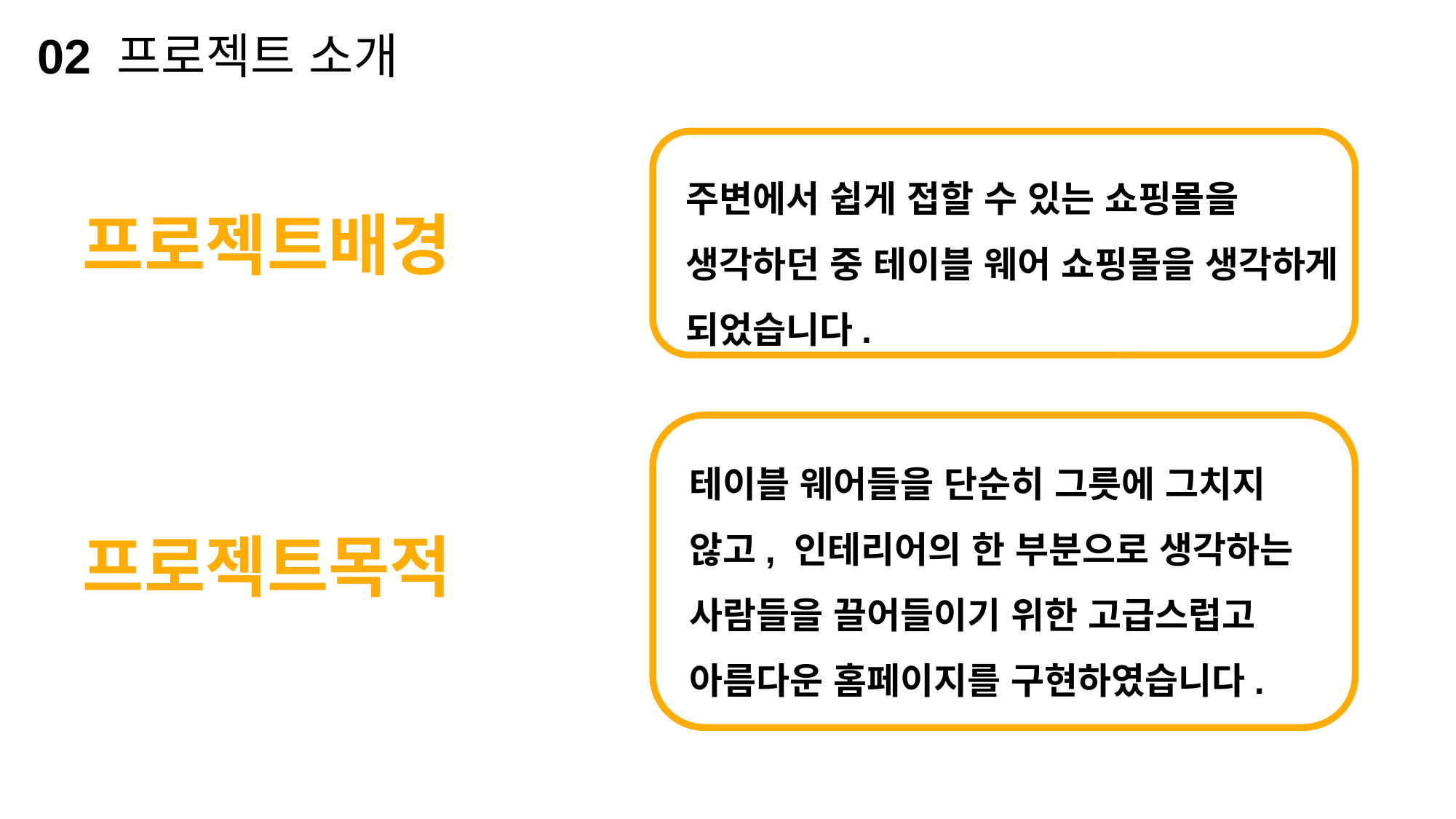

02 프로젝트 소개

주변에서 쉽게 접할 수 있는 쇼핑몰을 생각하던 중 테이블 웨어 쇼핑몰을 생각하게 되었습니다.
프로젝트배경

테이블 웨어들을 단순히 그릇에 그치지 않고, 인테리어의 한 부분으로 생각하는 사람들을 끌어들이기 위한 고급스럽고 아름다운 홈페이지를 구현하였습니다.
프로젝트목적